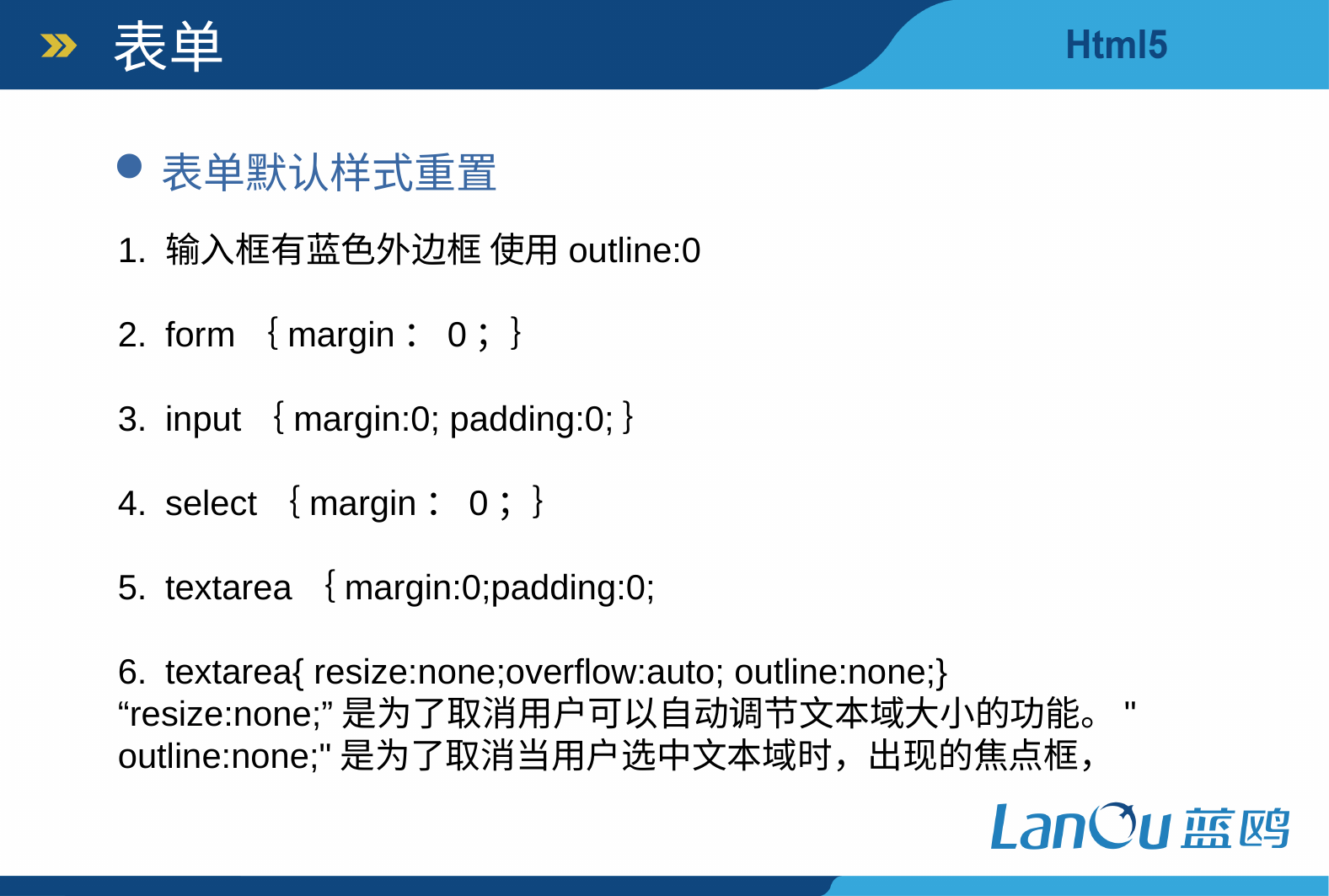

表单
表单默认样式重置
输入框有蓝色外边框 使用outline:0

form｛margin：0；｝

input｛margin:0; padding:0;｝

select｛margin：0；｝

textarea｛margin:0;padding:0;

textarea{ resize:none;overflow:auto; outline:none;}
“resize:none;”是为了取消用户可以自动调节文本域大小的功能。" outline:none;"是为了取消当用户选中文本域时，出现的焦点框，